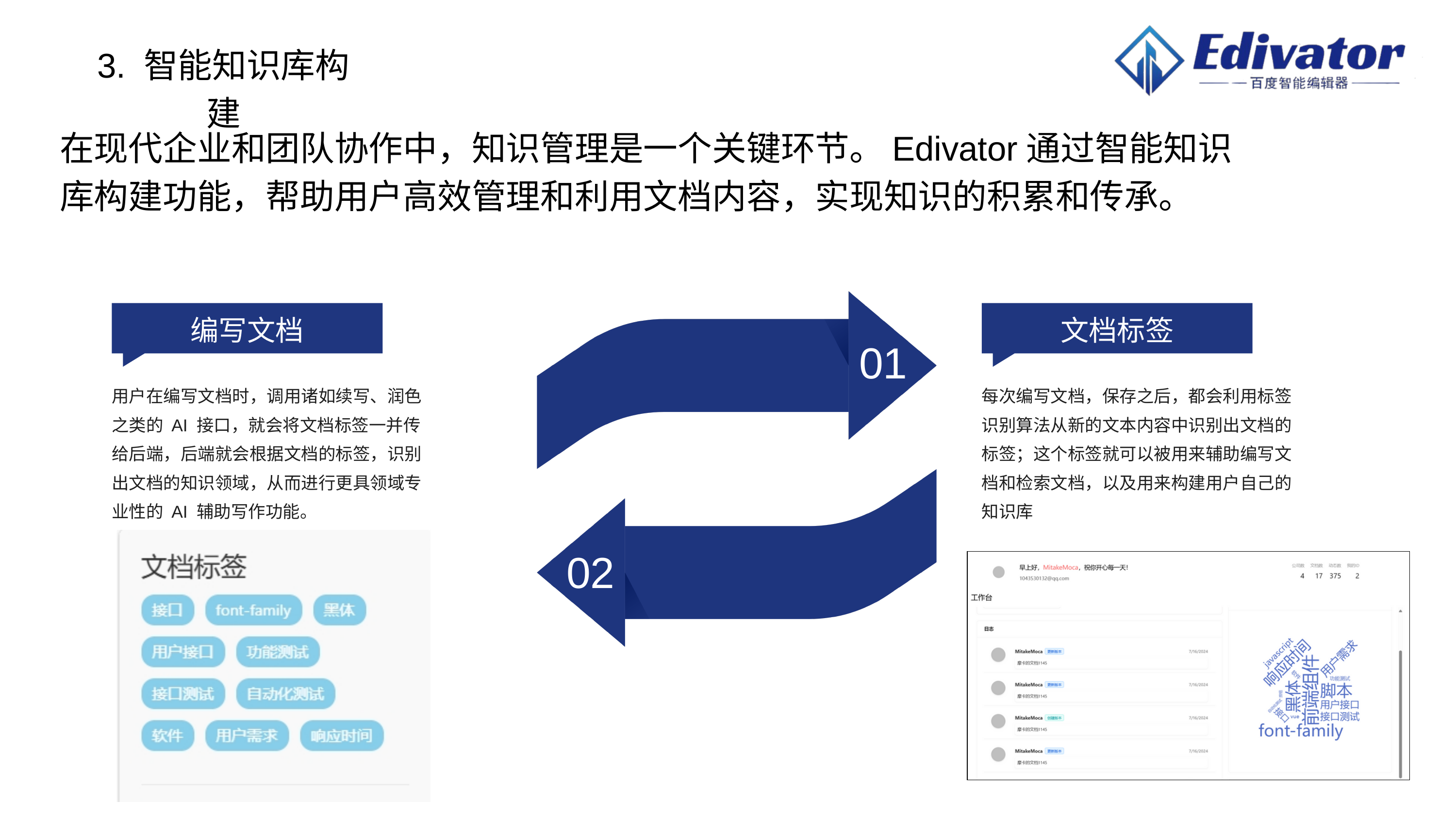

3. 智能知识库构建
在现代企业和团队协作中，知识管理是一个关键环节。Edivator通过智能知识库构建功能，帮助用户高效管理和利用文档内容，实现知识的积累和传承。

编写文档
文档标签

01
用户在编写文档时，调用诸如续写、润色之类的 AI 接口，就会将文档标签一并传给后端，后端就会根据文档的标签，识别出文档的知识领域，从而进行更具领域专业性的 AI 辅助写作功能。
每次编写文档，保存之后，都会利用标签识别算法从新的文本内容中识别出文档的标签；这个标签就可以被用来辅助编写文档和检索文档，以及用来构建用户自己的知识库

02